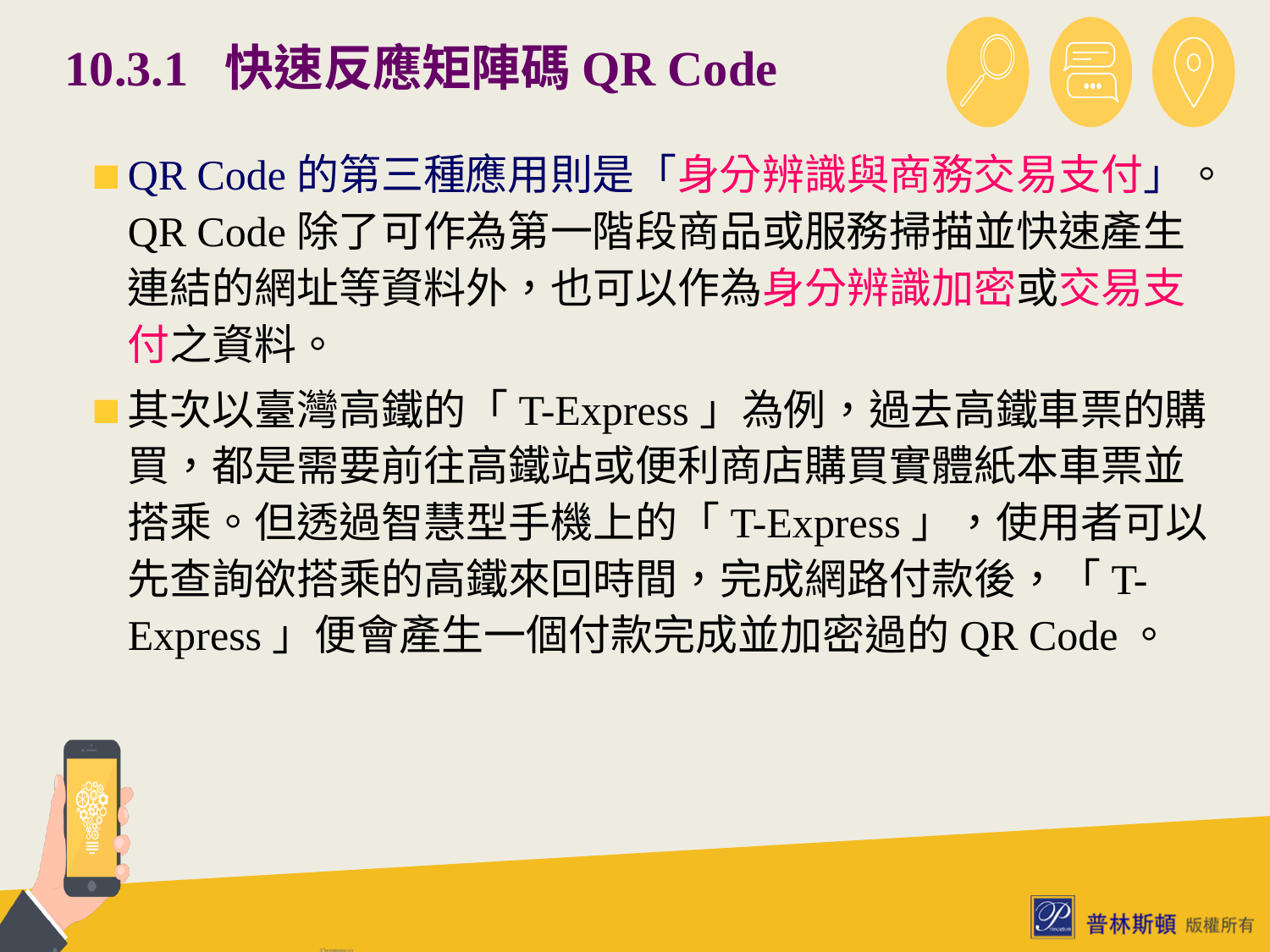

# 10.3.1  快速反應矩陣碼QR Code
QR Code的第三種應用則是「身分辨識與商務交易支付」。QR Code除了可作為第一階段商品或服務掃描並快速產生連結的網址等資料外，也可以作為身分辨識加密或交易支付之資料。
其次以臺灣高鐵的「T-Express」為例，過去高鐵車票的購買，都是需要前往高鐵站或便利商店購買實體紙本車票並搭乘。但透過智慧型手機上的「T-Express」，使用者可以先查詢欲搭乘的高鐵來回時間，完成網路付款後，「T-Express」便會產生一個付款完成並加密過的QR Code。